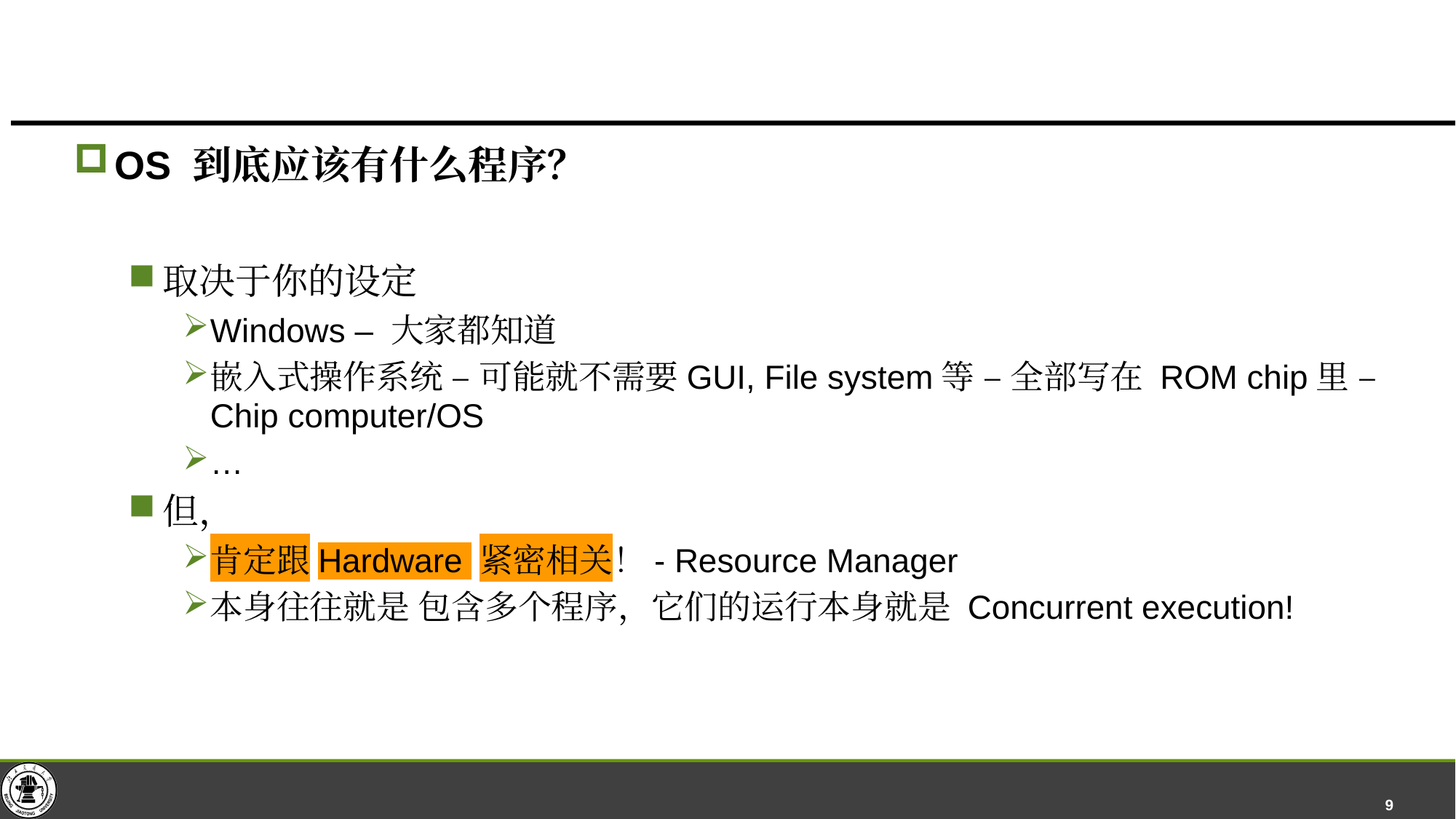

#
OS 到底应该有什么程序？

取决于你的设定
Windows – 大家都知道
嵌入式操作系统 – 可能就不需要GUI, File system等 – 全部写在 ROM chip里 – Chip computer/OS
…
但，
肯定跟Hardware 紧密相关！- Resource Manager
本身往往就是 包含多个程序，它们的运行本身就是 Concurrent execution!